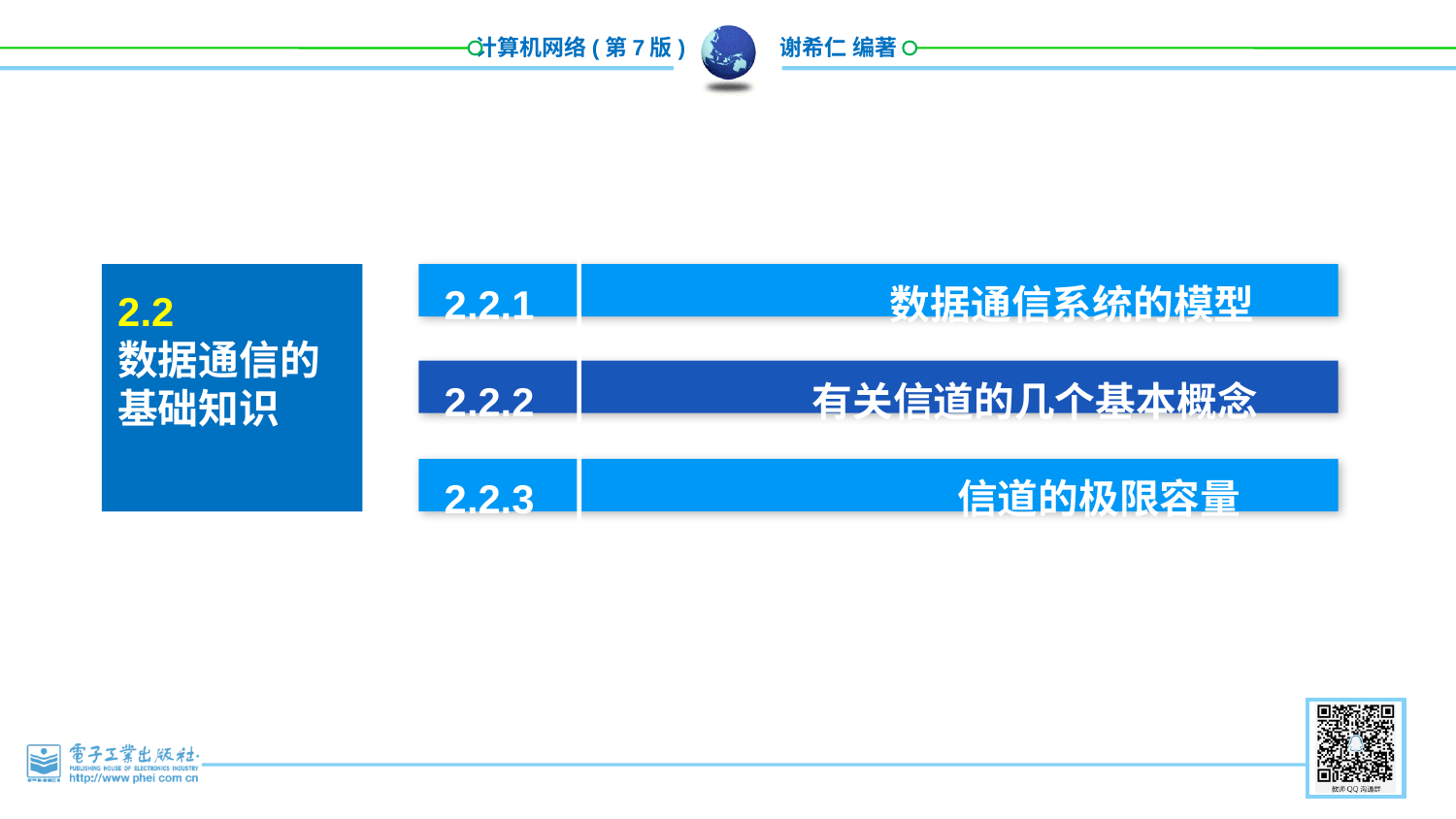

2.2.1                               数据通信系统的模型
2.2.2                        有关信道的几个基本概念
2.2.3                                     信道的极限容量

2.2
数据通信的基础知识